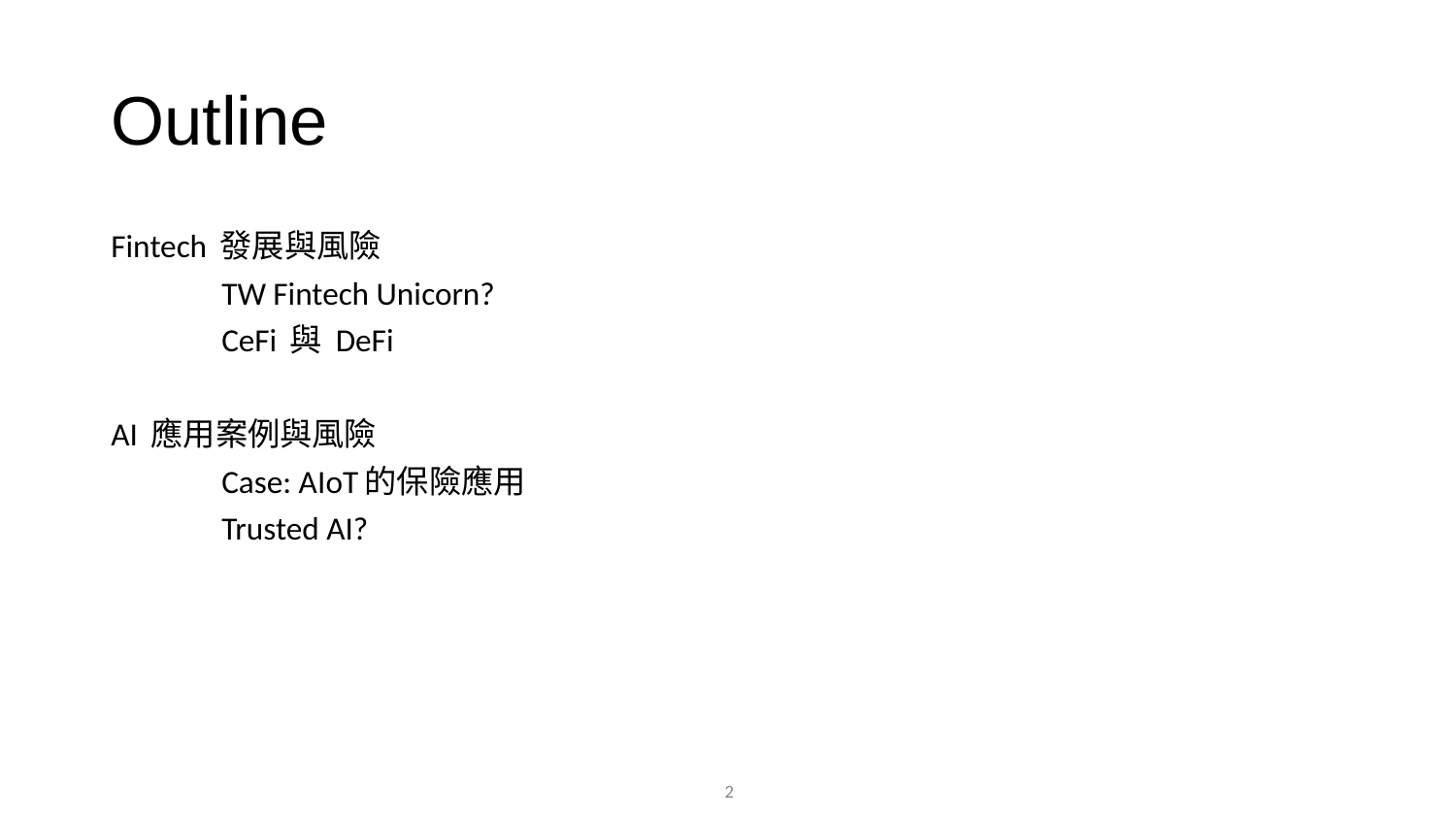

# Outline
Fintech 發展與風險
	TW Fintech Unicorn?
	CeFi 與 DeFi

AI 應用案例與風險
	Case: AIoT的保險應用
	Trusted AI?
2